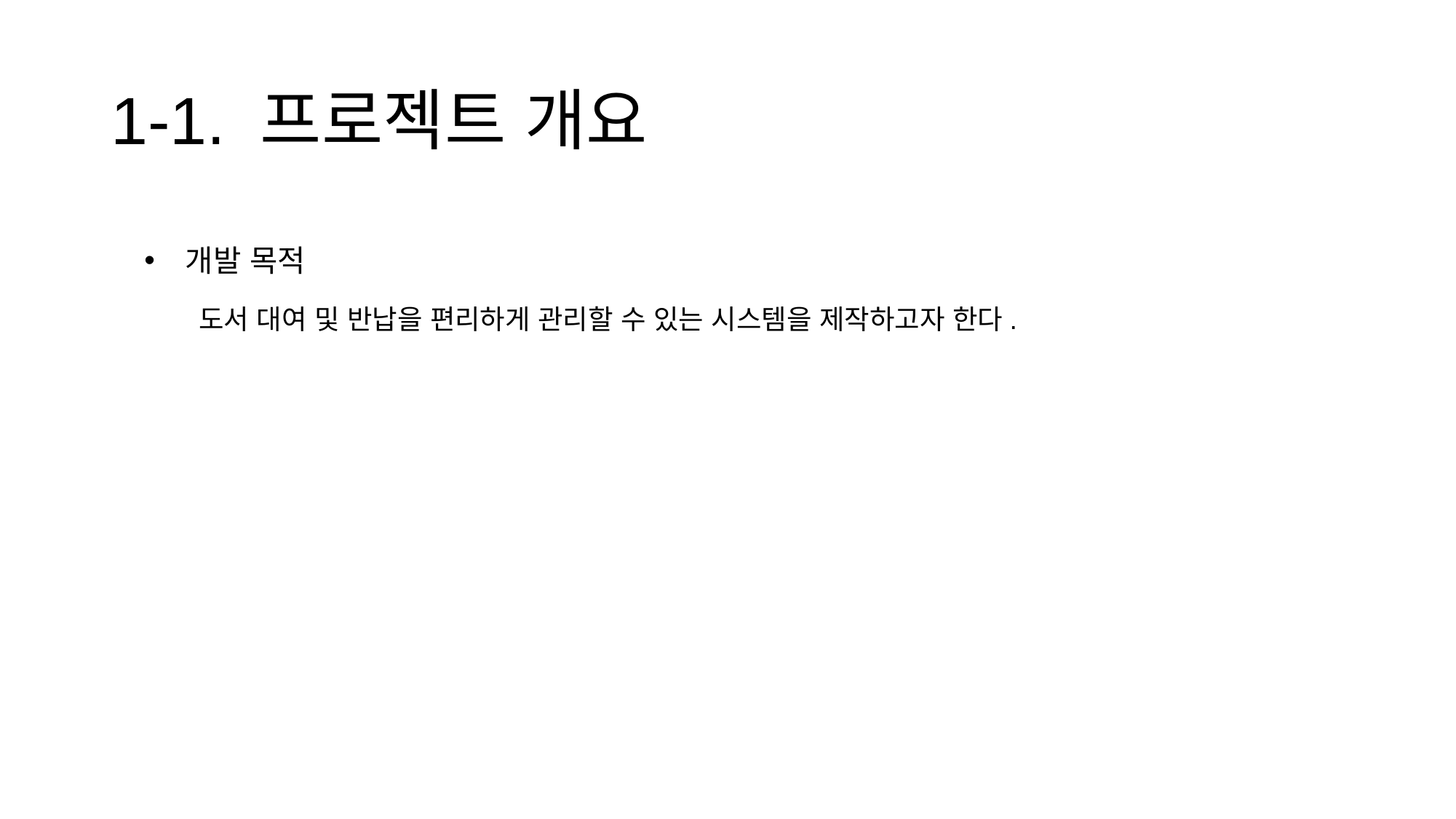

# 1-1. 프로젝트 개요
개발 목적
도서 대여 및 반납을 편리하게 관리할 수 있는 시스템을 제작하고자 한다.